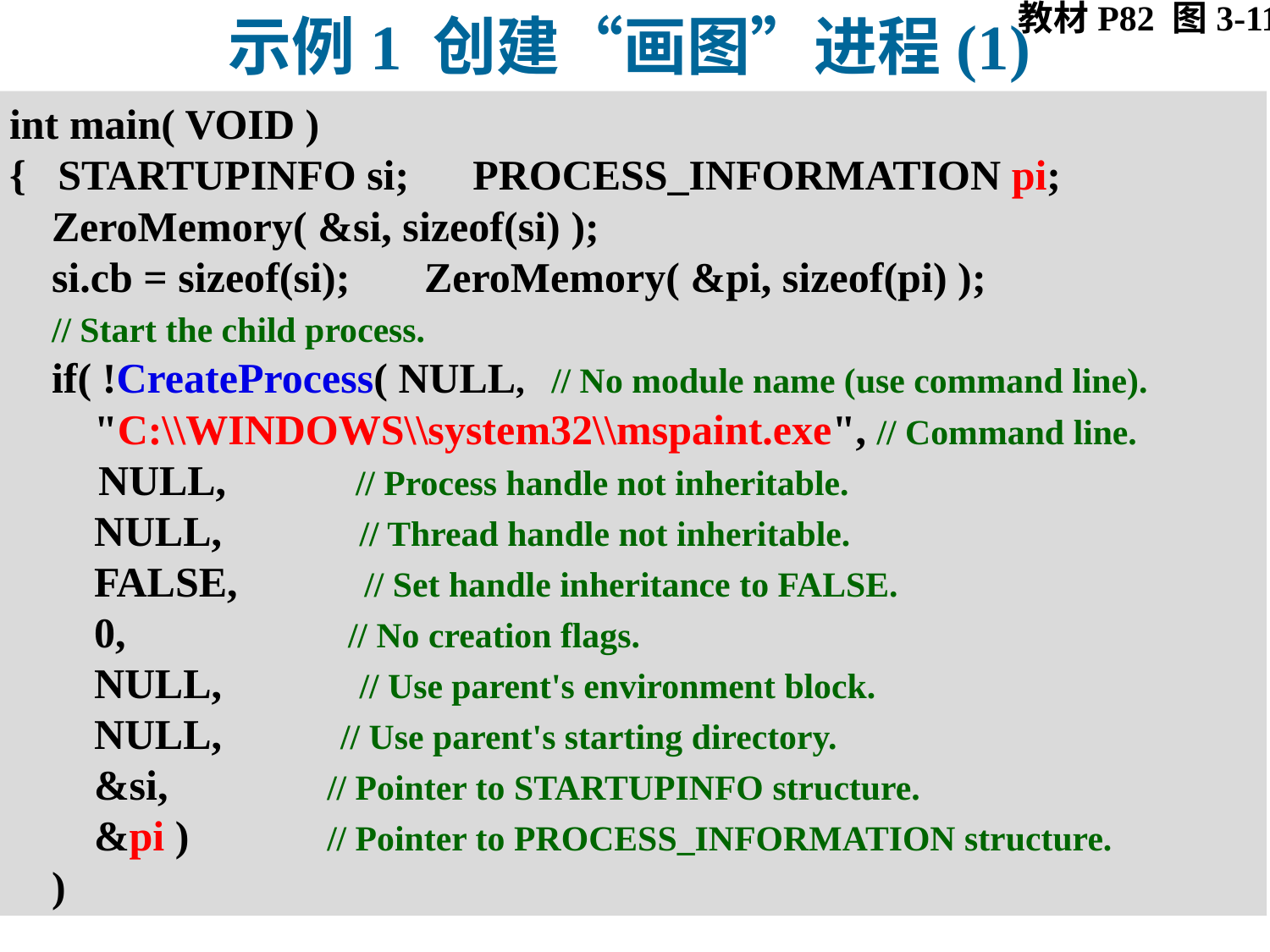

示例1 创建“画图”进程(1)

教材P82 图3-11
int main( VOID )
{   STARTUPINFO si;      PROCESS_INFORMATION pi;
    ZeroMemory( &si, sizeof(si) );
    si.cb = sizeof(si);       ZeroMemory( &pi, sizeof(pi) );
    // Start the child process.
    if( !CreateProcess( NULL,   // No module name (use command line).
        "C:\\WINDOWS\\system32\\mspaint.exe", // Command line.
          NULL,              // Process handle not inheritable.
        NULL,             // Thread handle not inheritable.
        FALSE,            // Set handle inheritance to FALSE.
        0,                     // No creation flags.
        NULL,             // Use parent's environment block.
        NULL,             // Use parent's starting directory.
        &si,               // Pointer to STARTUPINFO structure.
        &pi )             // Pointer to PROCESS_INFORMATION structure.
    )
2021/9/3
第 38 页